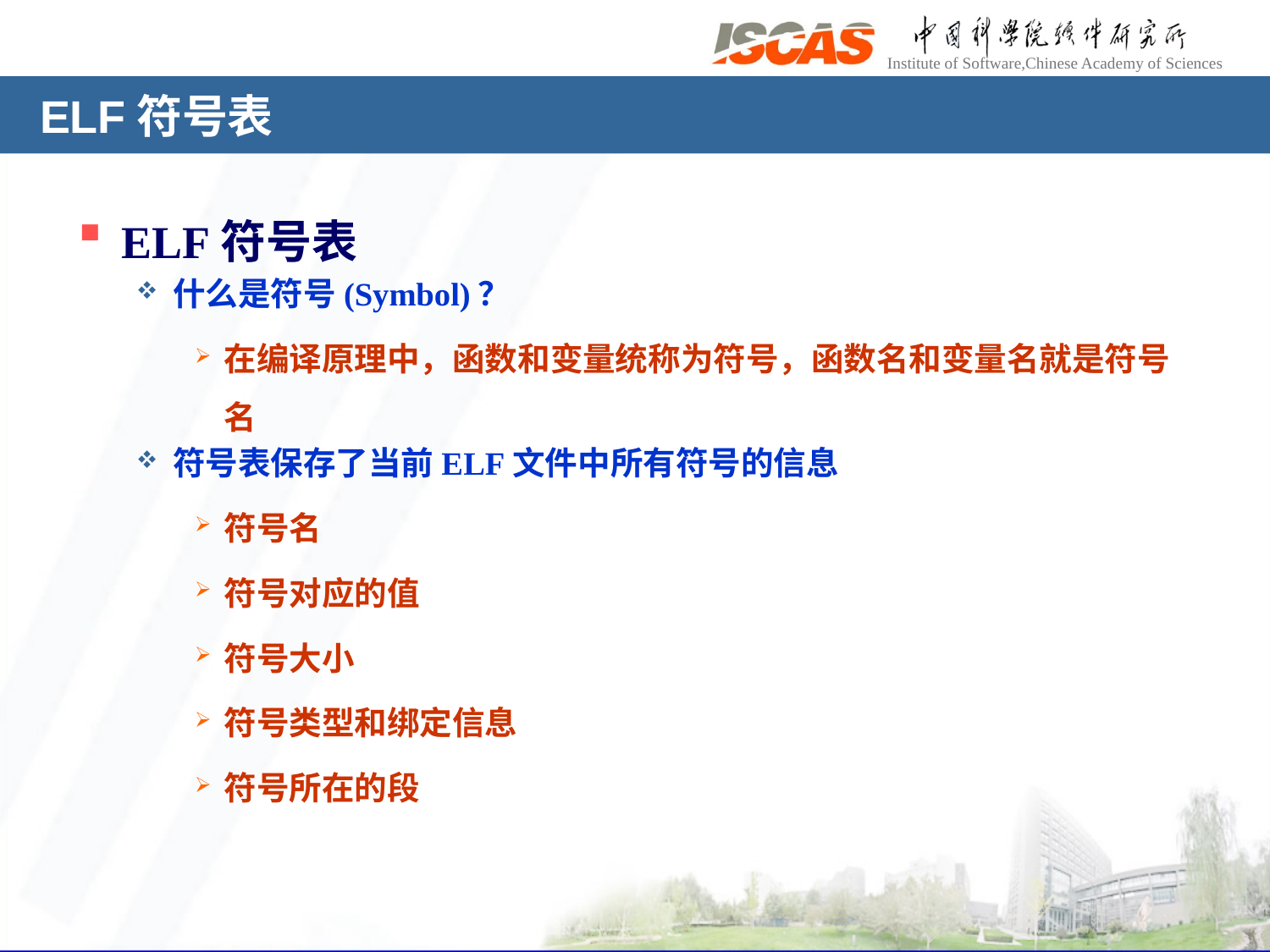

# ELF符号表
ELF符号表
什么是符号(Symbol)？
在编译原理中，函数和变量统称为符号，函数名和变量名就是符号名
符号表保存了当前ELF文件中所有符号的信息
符号名
符号对应的值
符号大小
符号类型和绑定信息
符号所在的段